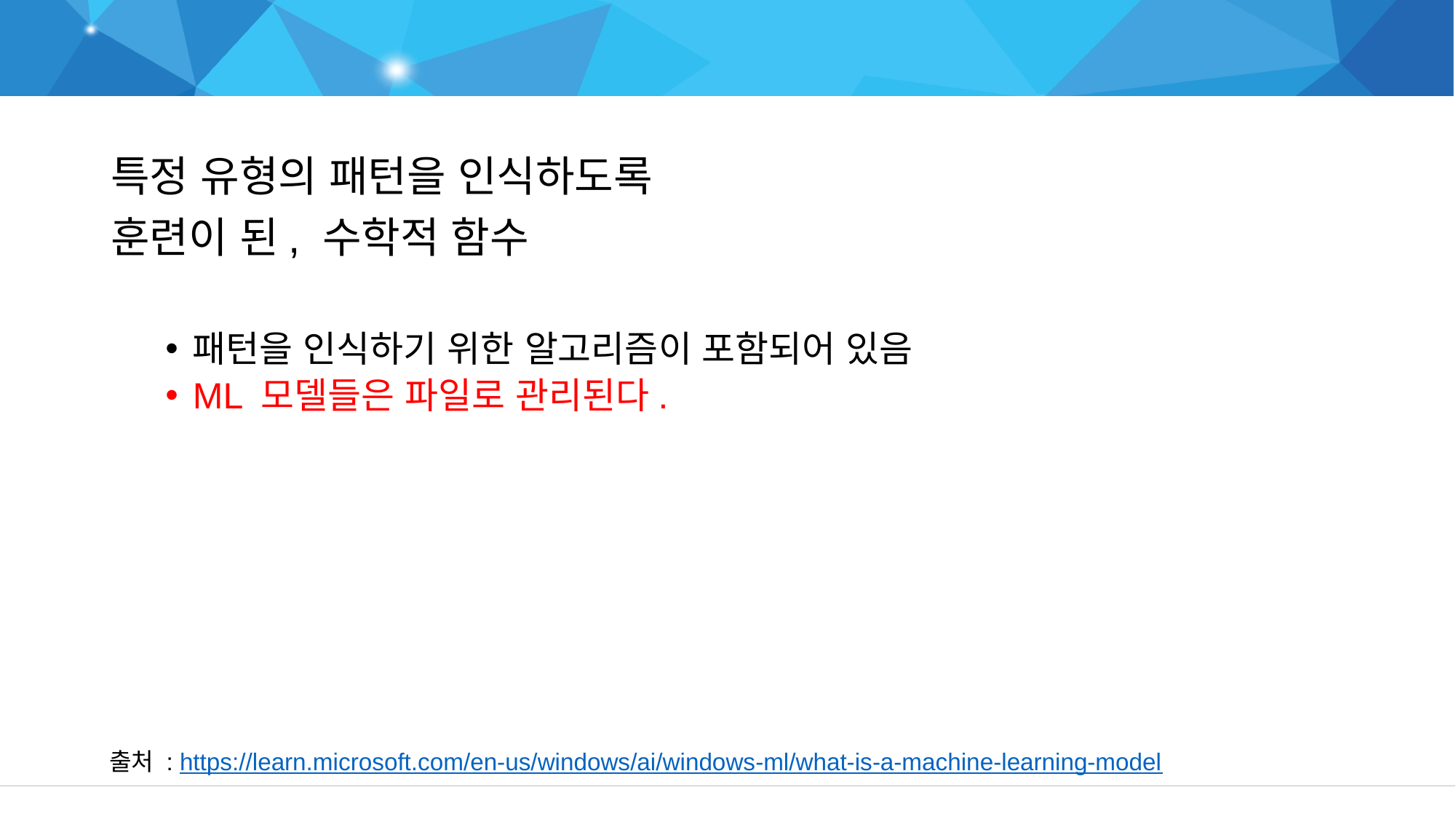

Machine Learning 에서 Model이란?
특정 유형의 패턴을 인식하도록
훈련이 된, 수학적 함수

패턴을 인식하기 위한 알고리즘이 포함되어 있음
ML 모델들은 파일로 관리된다.

출처 : https://learn.microsoft.com/en-us/windows/ai/windows-ml/what-is-a-machine-learning-model